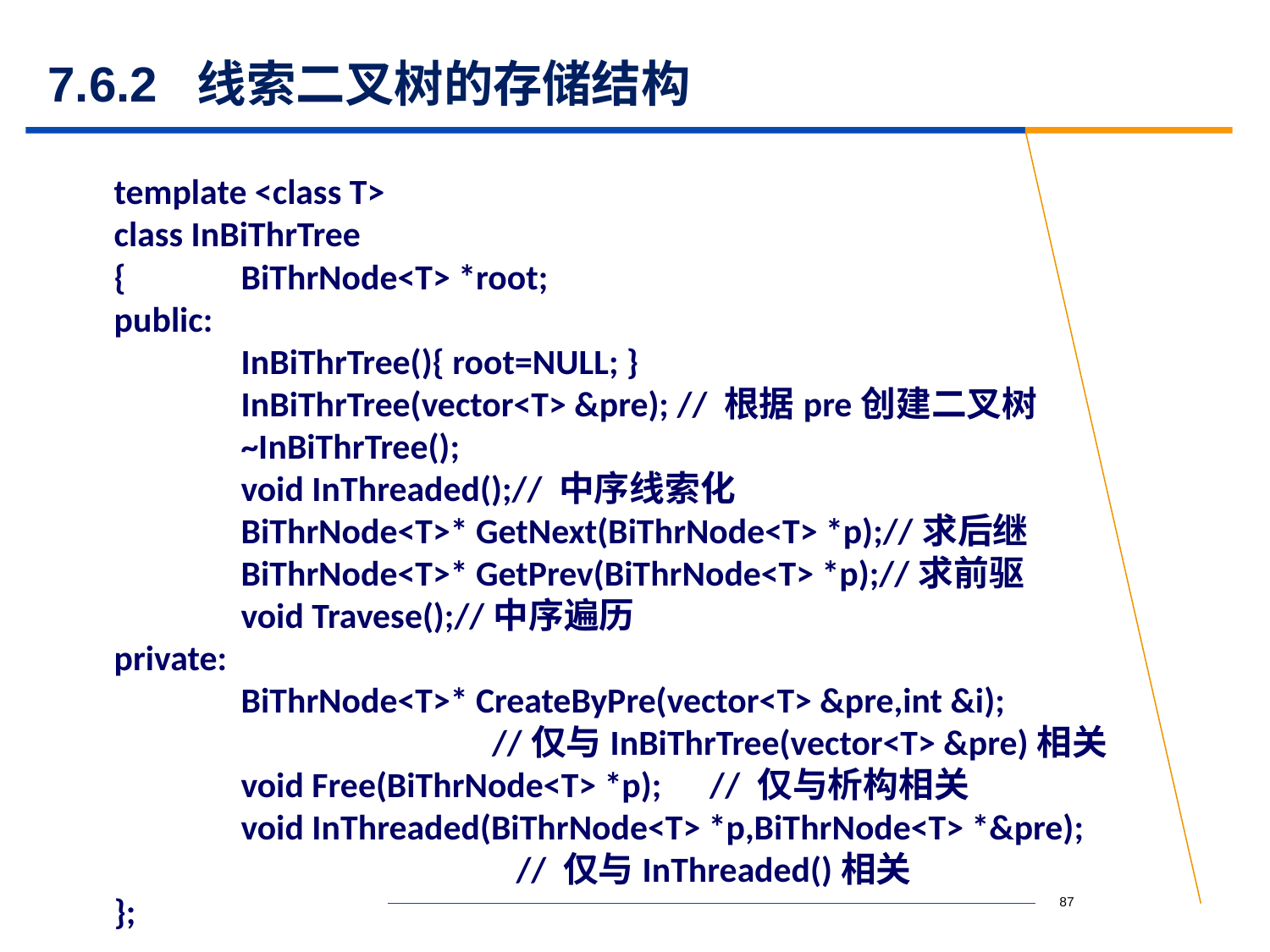

# 7.6.2  线索二叉树的存储结构
template <class T>
class InBiThrTree
{	BiThrNode<T> *root;
public:
	InBiThrTree(){ root=NULL; }
	InBiThrTree(vector<T> &pre); // 根据pre创建二叉树
	~InBiThrTree();
	void InThreaded();// 中序线索化
	BiThrNode<T>* GetNext(BiThrNode<T> *p);//求后继
	BiThrNode<T>* GetPrev(BiThrNode<T> *p);//求前驱
	void Travese();//中序遍历
private:
	BiThrNode<T>* CreateByPre(vector<T> &pre,int &i);
                                               //仅与InBiThrTree(vector<T> &pre)相关
	void Free(BiThrNode<T> *p);      // 仅与析构相关
	void InThreaded(BiThrNode<T> *p,BiThrNode<T> *&pre);
                                                  // 仅与InThreaded()相关
};